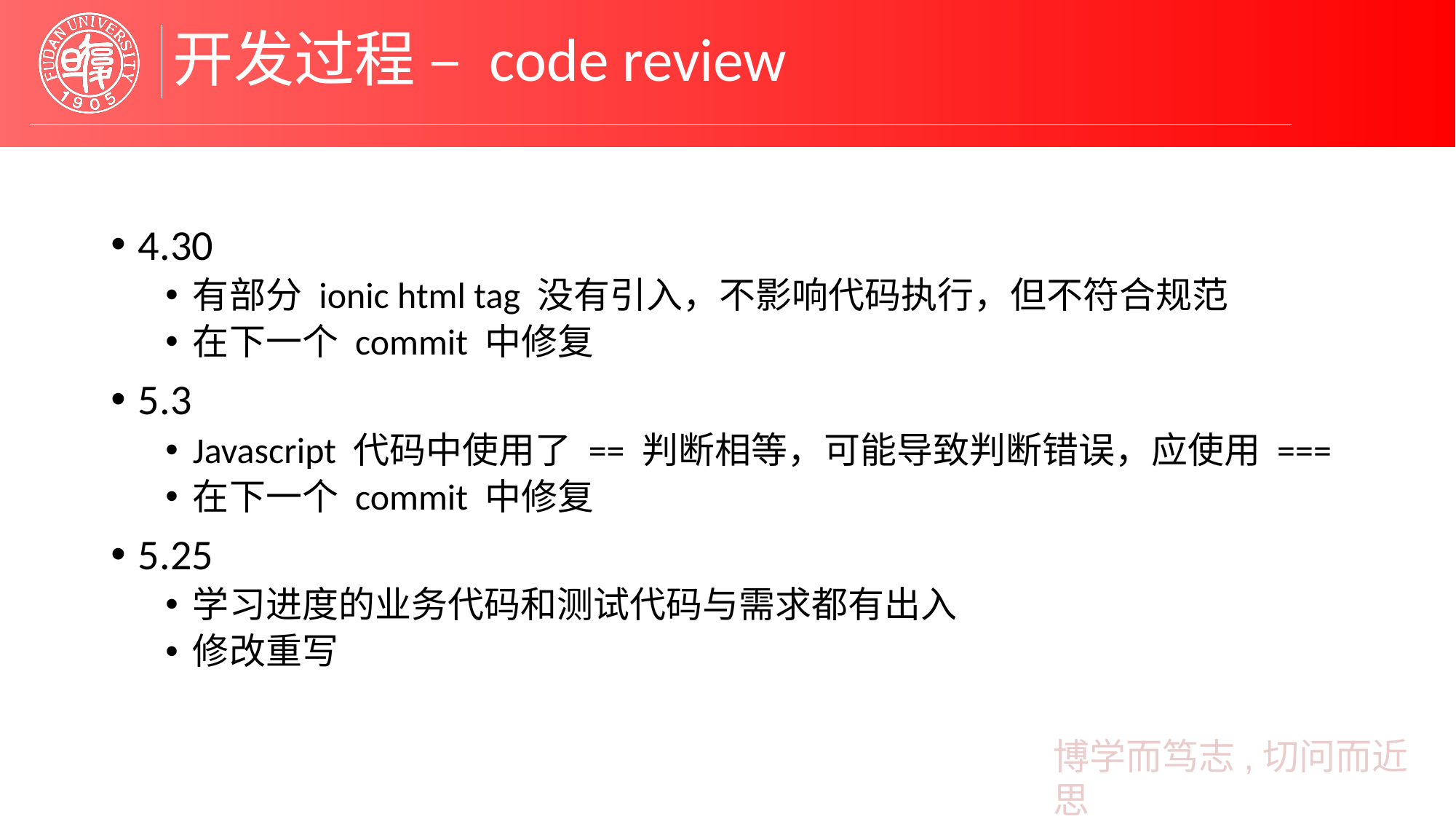

# 开发过程 – code review
4.30
有部分 ionic html tag 没有引入，不影响代码执行，但不符合规范
在下一个 commit 中修复
5.3
Javascript 代码中使用了 == 判断相等，可能导致判断错误，应使用 ===
在下一个 commit 中修复
5.25
学习进度的业务代码和测试代码与需求都有出入
修改重写